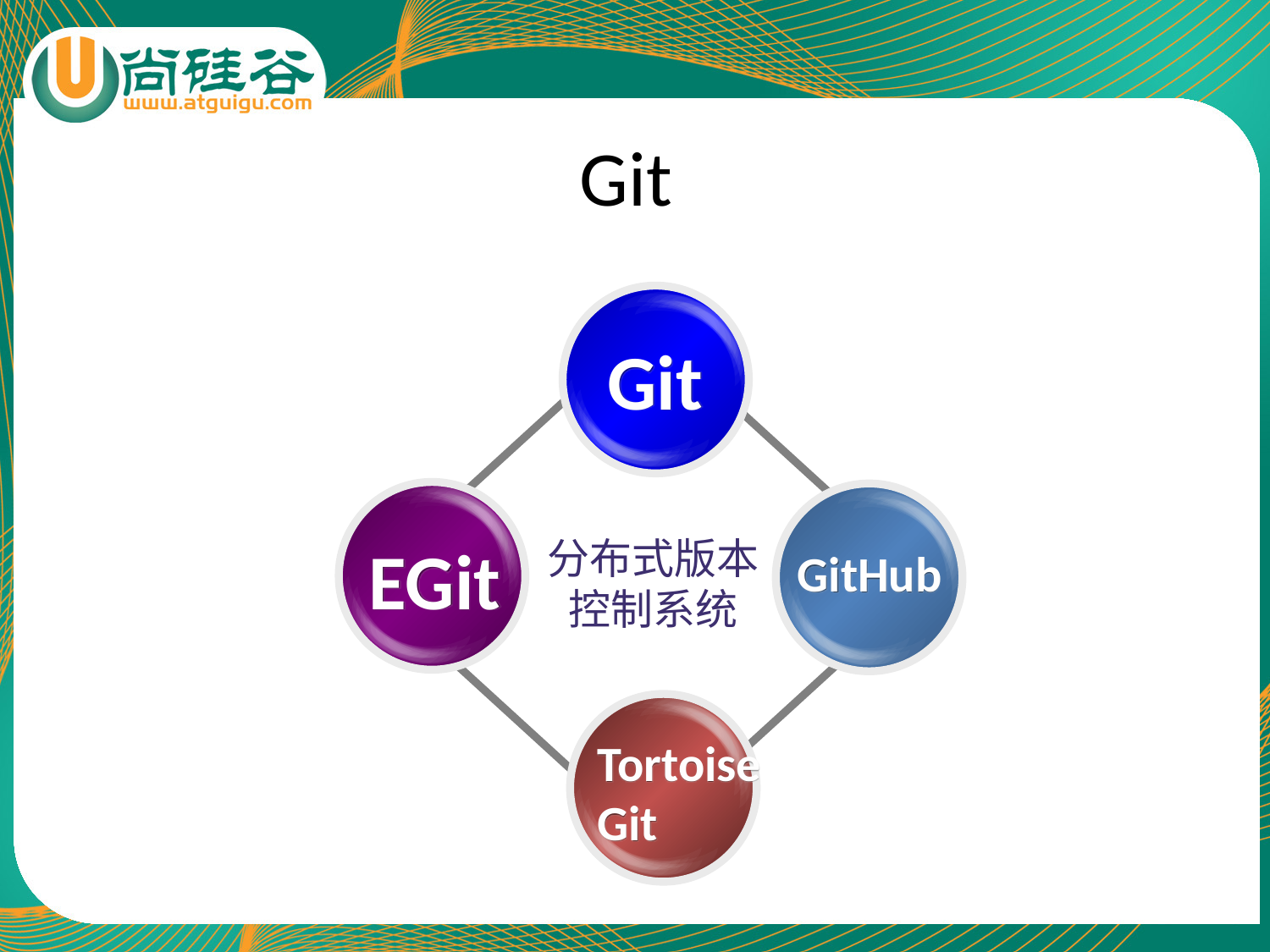

# Git

Git

EGit
分布式版本
控制系统
GitHub

TortoiseGit